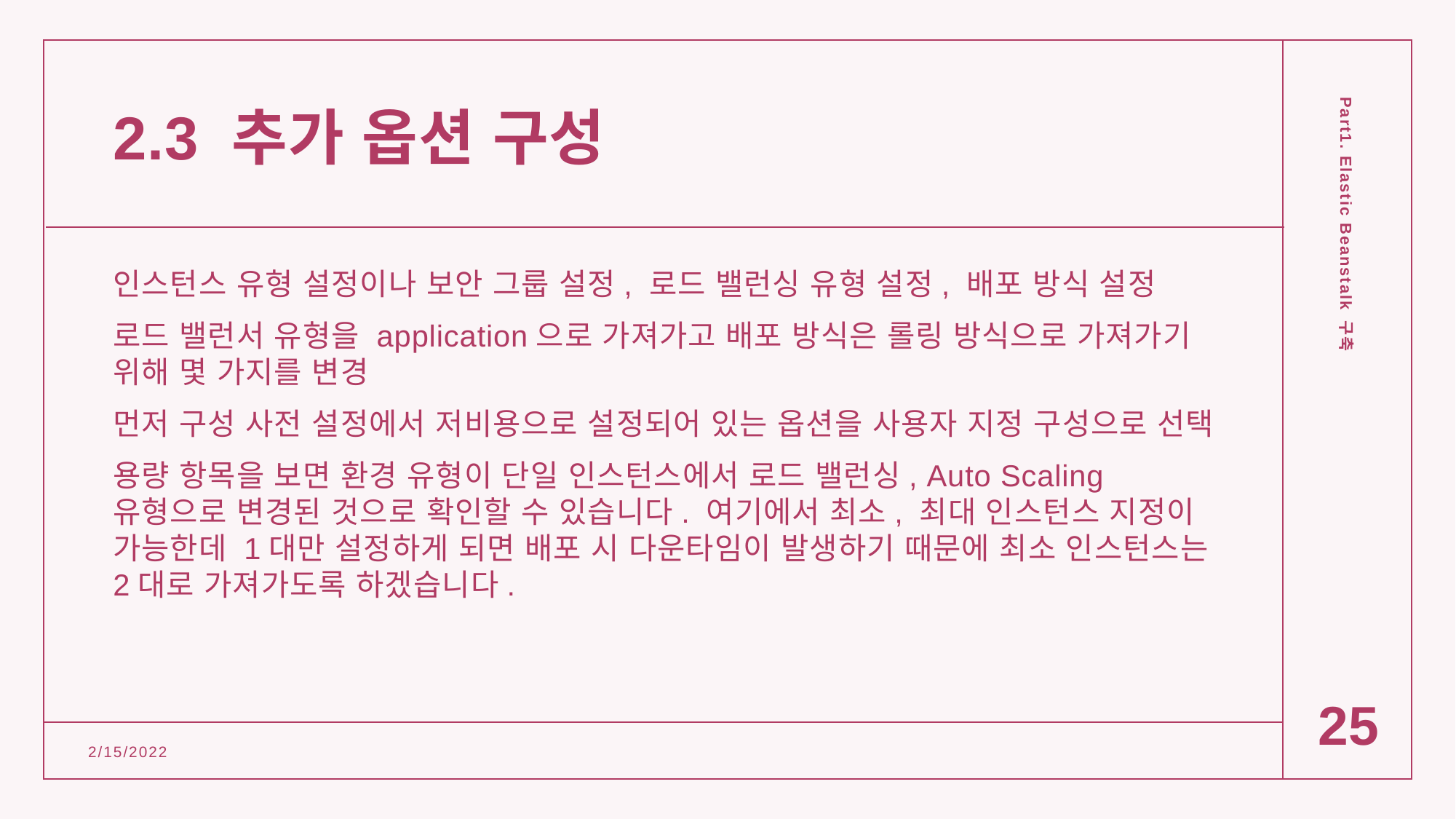

# 2.3 추가 옵션 구성
인스턴스 유형 설정이나 보안 그룹 설정, 로드 밸런싱 유형 설정, 배포 방식 설정
로드 밸런서 유형을 application으로 가져가고 배포 방식은 롤링 방식으로 가져가기 위해 몇 가지를 변경
먼저 구성 사전 설정에서 저비용으로 설정되어 있는 옵션을 사용자 지정 구성으로 선택
용량 항목을 보면 환경 유형이 단일 인스턴스에서 로드 밸런싱, Auto Scaling 유형으로 변경된 것으로 확인할 수 있습니다. 여기에서 최소, 최대 인스턴스 지정이 가능한데 1대만 설정하게 되면 배포 시 다운타임이 발생하기 때문에 최소 인스턴스는 2대로 가져가도록 하겠습니다.
Part1. Elastic Beanstalk 구축
25
2/15/2022